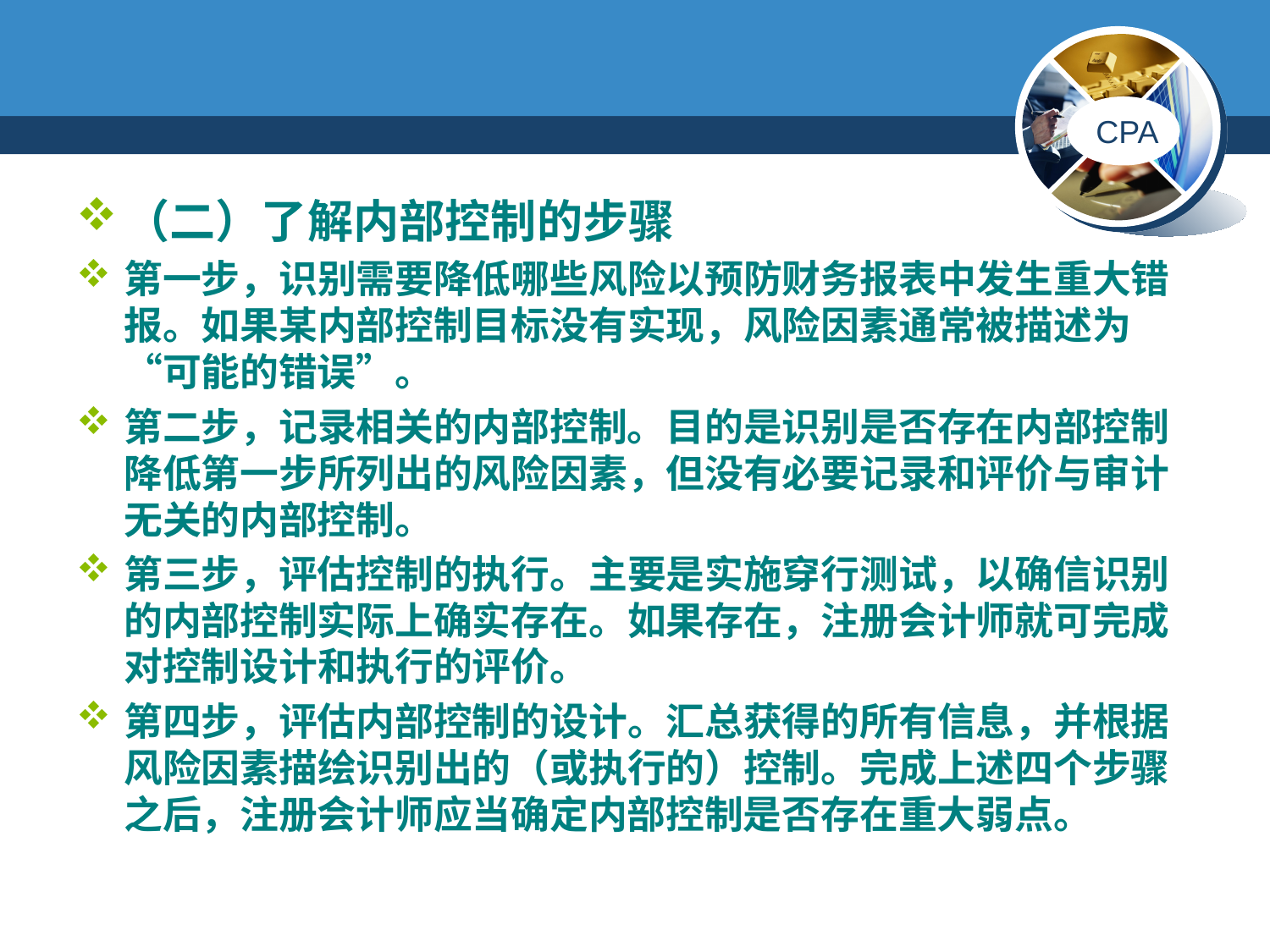

#
（二）了解内部控制的步骤
第一步，识别需要降低哪些风险以预防财务报表中发生重大错报。如果某内部控制目标没有实现，风险因素通常被描述为“可能的错误”。
第二步，记录相关的内部控制。目的是识别是否存在内部控制降低第一步所列出的风险因素，但没有必要记录和评价与审计无关的内部控制。
第三步，评估控制的执行。主要是实施穿行测试，以确信识别的内部控制实际上确实存在。如果存在，注册会计师就可完成对控制设计和执行的评价。
第四步，评估内部控制的设计。汇总获得的所有信息，并根据风险因素描绘识别出的（或执行的）控制。完成上述四个步骤之后，注册会计师应当确定内部控制是否存在重大弱点。